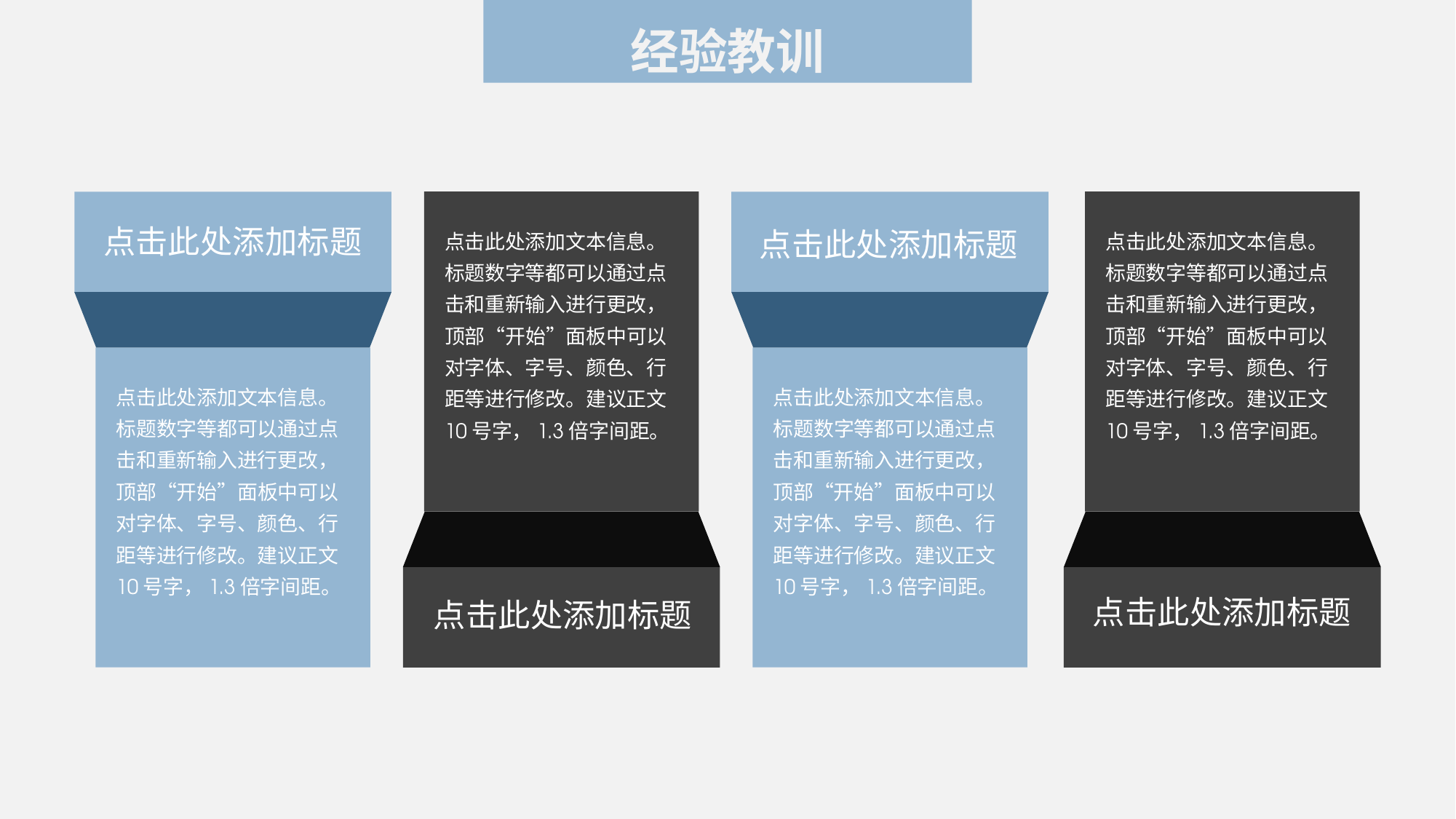

经验教训

点击此处添加标题
点击此处添加文本信息。
标题数字等都可以通过点击和重新输入进行更改，顶部“开始”面板中可以对字体、字号、颜色、行距等进行修改。建议正文10号字，1.3倍字间距。
点击此处添加文本信息。
标题数字等都可以通过点击和重新输入进行更改，顶部“开始”面板中可以对字体、字号、颜色、行距等进行修改。建议正文10号字，1.3倍字间距。
点击此处添加标题

点击此处添加文本信息。
标题数字等都可以通过点击和重新输入进行更改，顶部“开始”面板中可以对字体、字号、颜色、行距等进行修改。建议正文10号字，1.3倍字间距。
点击此处添加文本信息。
标题数字等都可以通过点击和重新输入进行更改，顶部“开始”面板中可以对字体、字号、颜色、行距等进行修改。建议正文10号字，1.3倍字间距。

点击此处添加标题
点击此处添加标题